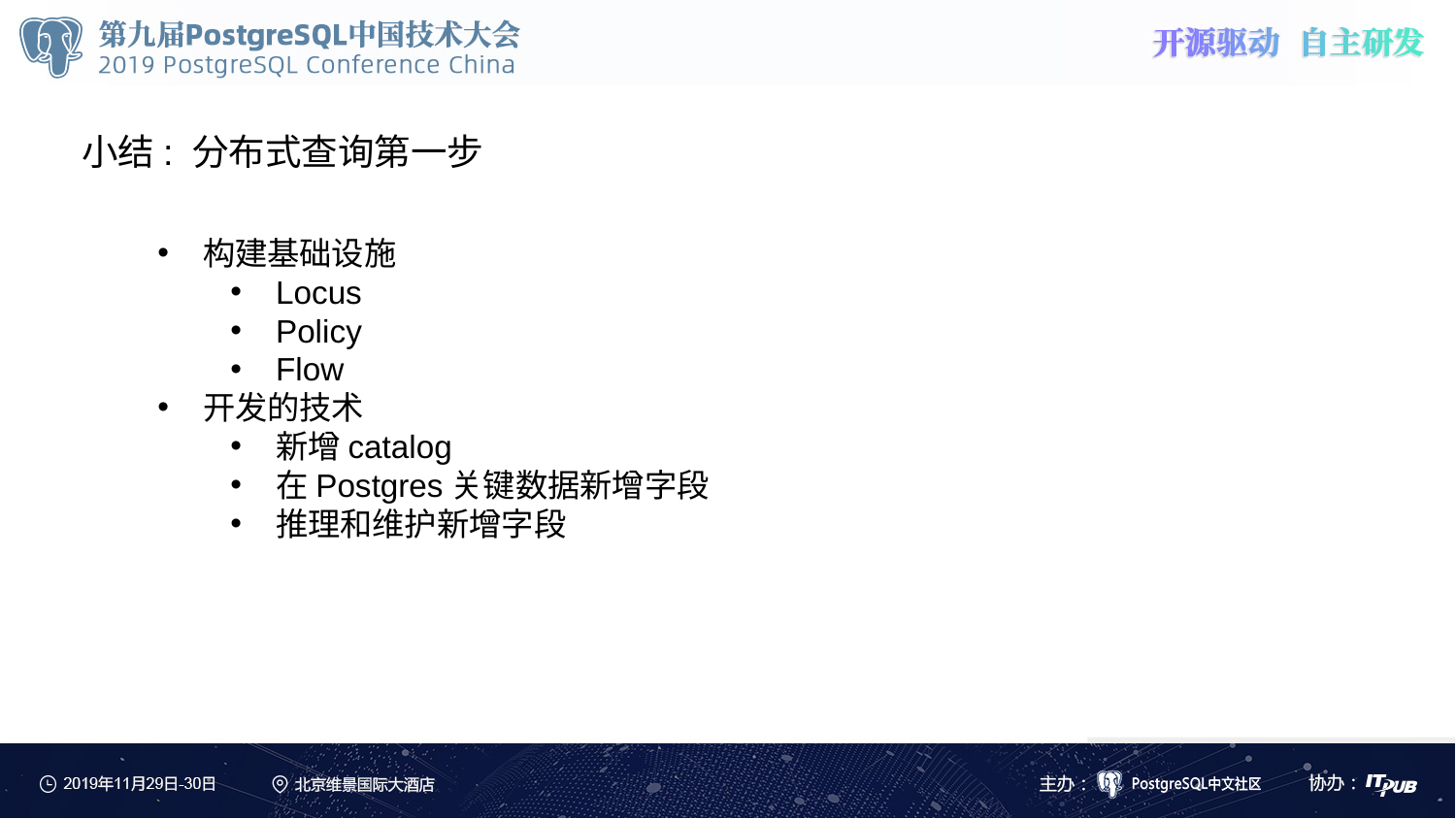

小结: 分布式查询第一步
构建基础设施
Locus
Policy
Flow
开发的技术
新增catalog
在Postgres关键数据新增字段
推理和维护新增字段